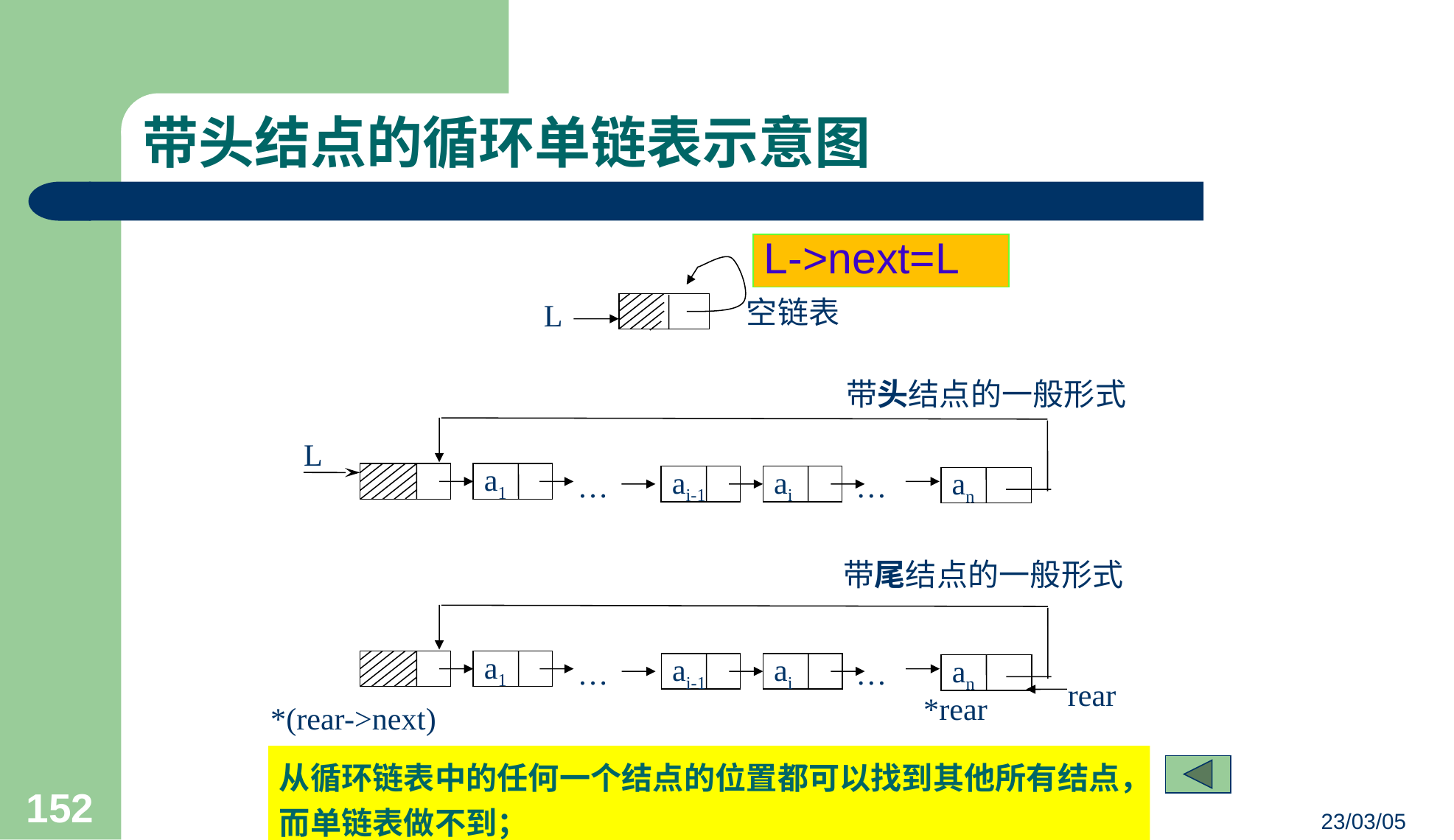

# 带头结点的循环单链表示意图
L->next=L

L
空链表
带头结点的一般形式

a1

ai-1

ai

…
…
an

L
带尾结点的一般形式

a1

ai-1

ai

…
…
an

rear
*rear
*(rear->next)

从循环链表中的任何一个结点的位置都可以找到其他所有结点，而单链表做不到；

152
23/03/05